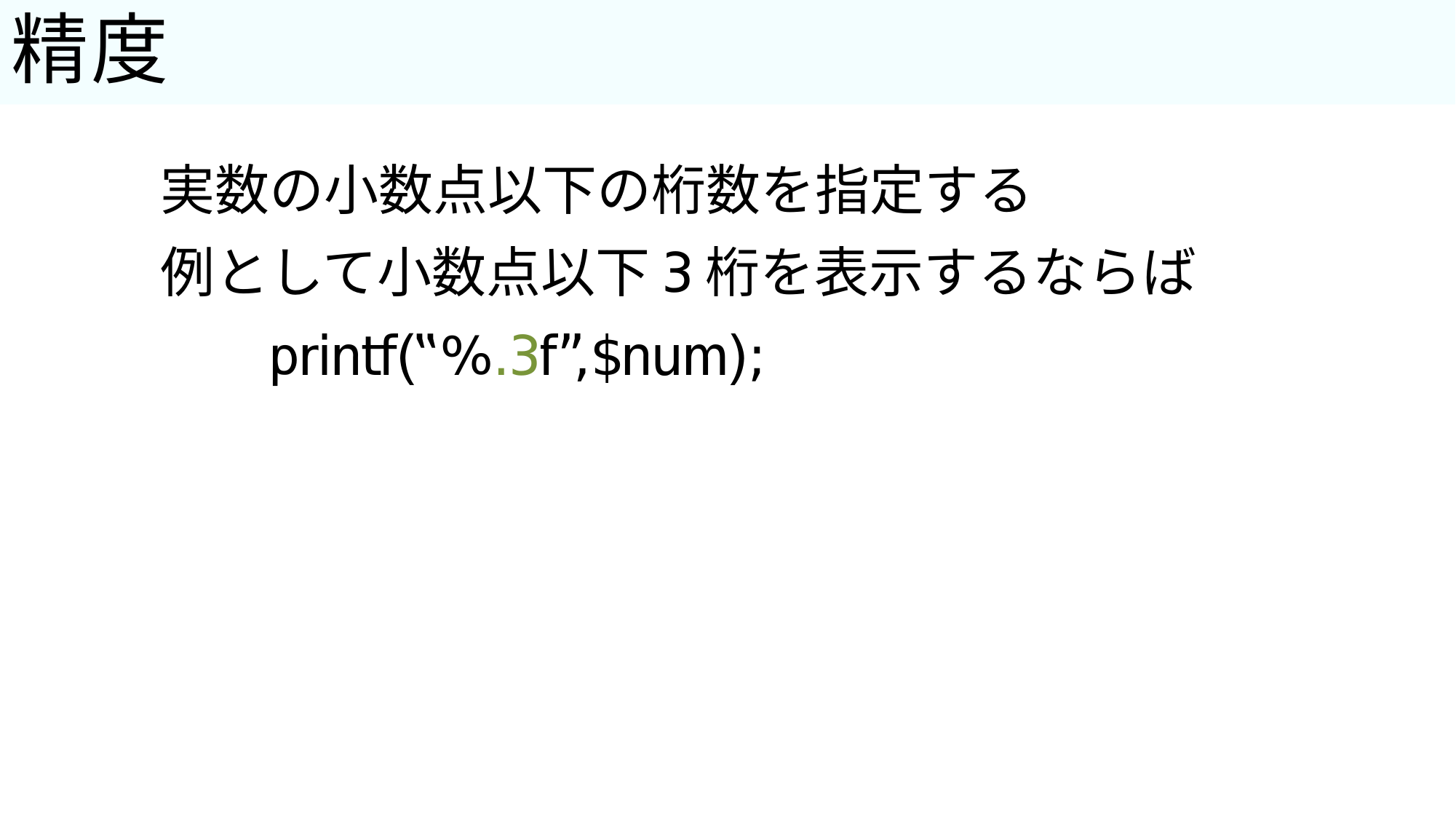

176
# 精度
実数の小数点以下の桁数を指定する
例として小数点以下3桁を表示するならば
	printf(“%.3f”,$num);